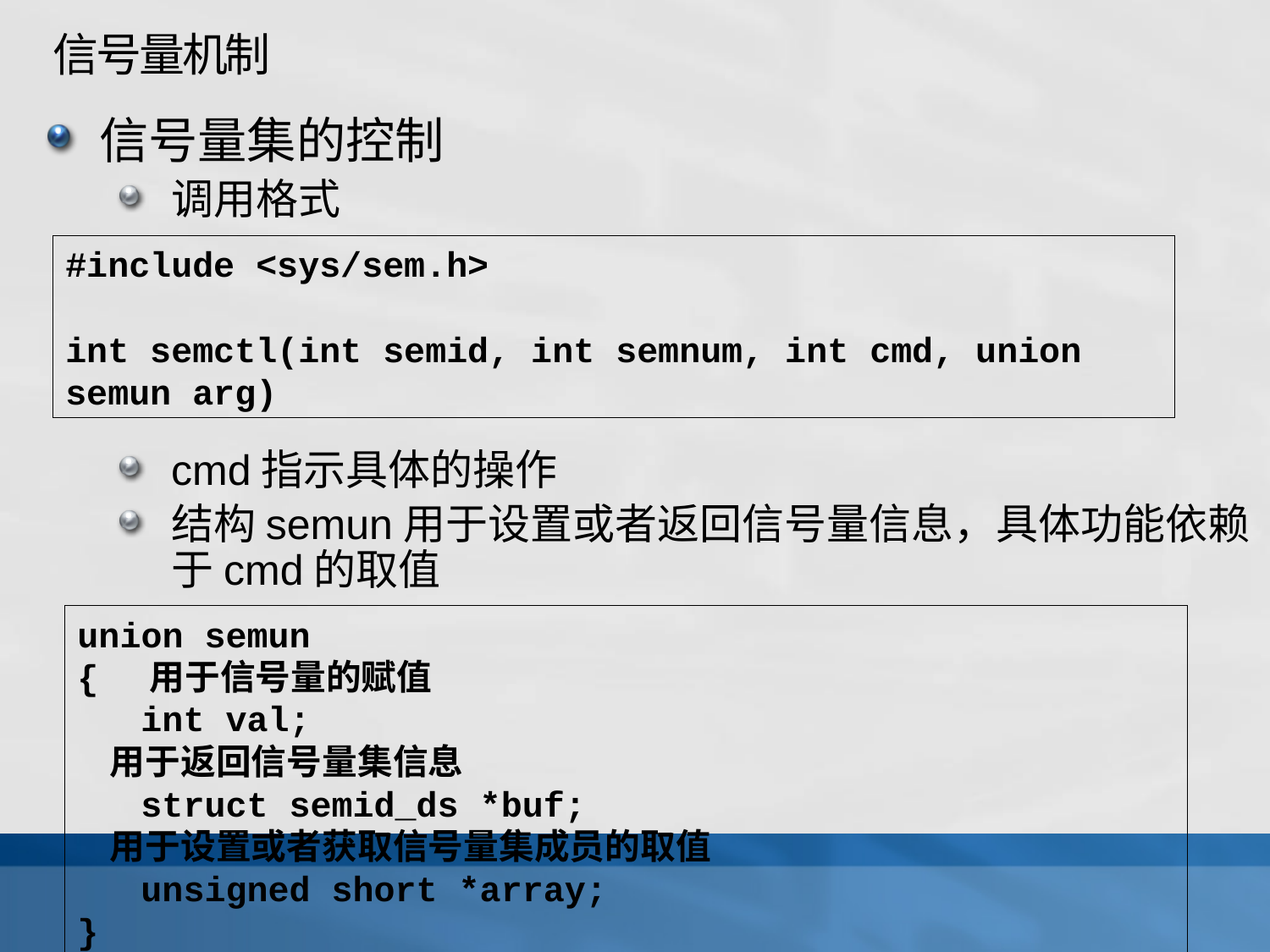

# 信号量机制
信号量集的控制
调用格式

cmd指示具体的操作
结构semun用于设置或者返回信号量信息，具体功能依赖于cmd的取值

#include <sys/sem.h>

int semctl(int semid, int semnum, int cmd, union semun arg)
union semun
{  用于信号量的赋值
   int val;
   用于返回信号量集信息
   struct semid_ds *buf;
   用于设置或者获取信号量集成员的取值
   unsigned short *array;
}